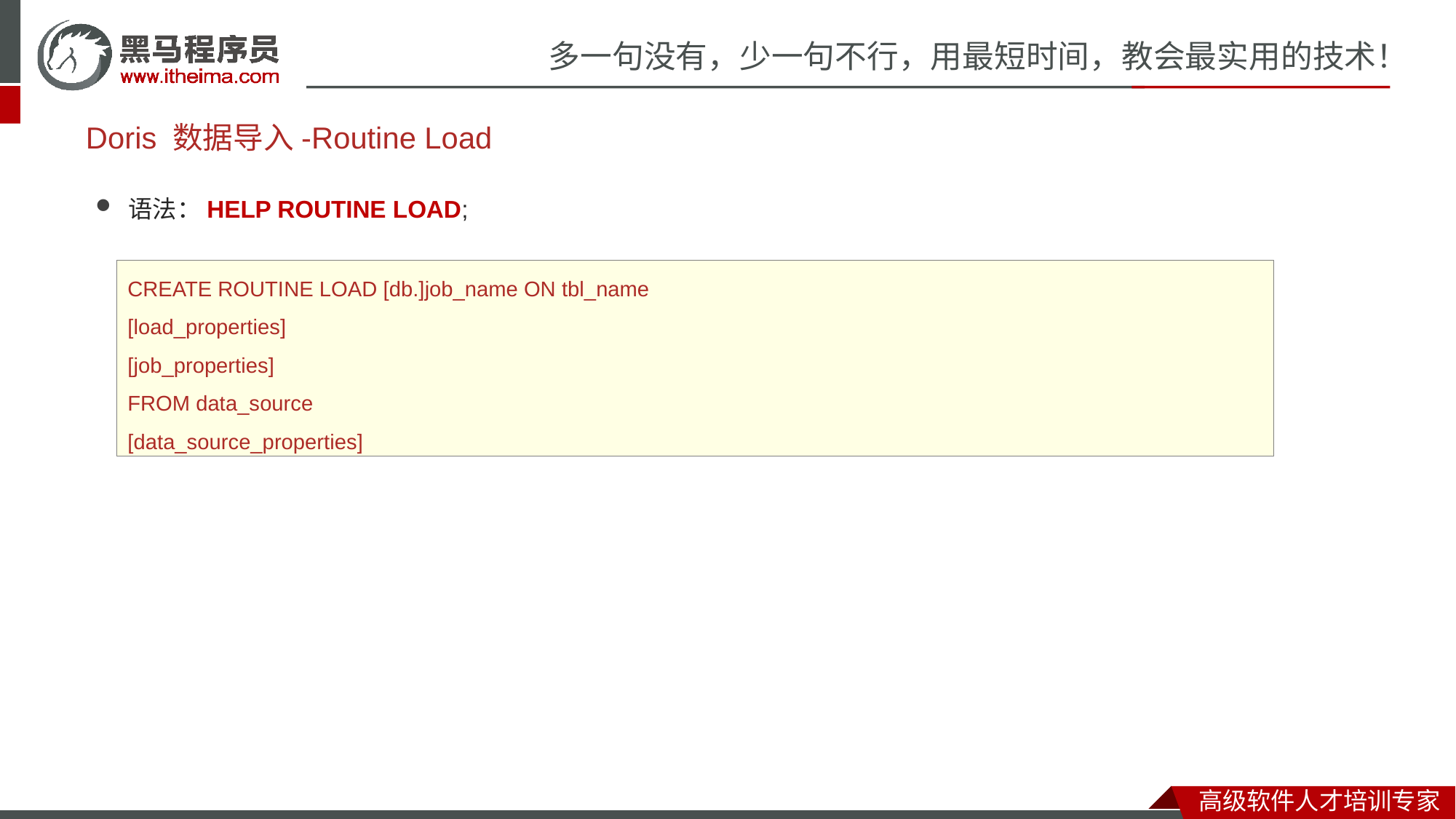

Doris 数据导入-Routine Load
语法：HELP ROUTINE LOAD;

CREATE ROUTINE LOAD [db.]job_name ON tbl_name
[load_properties]
[job_properties]
FROM data_source
[data_source_properties]